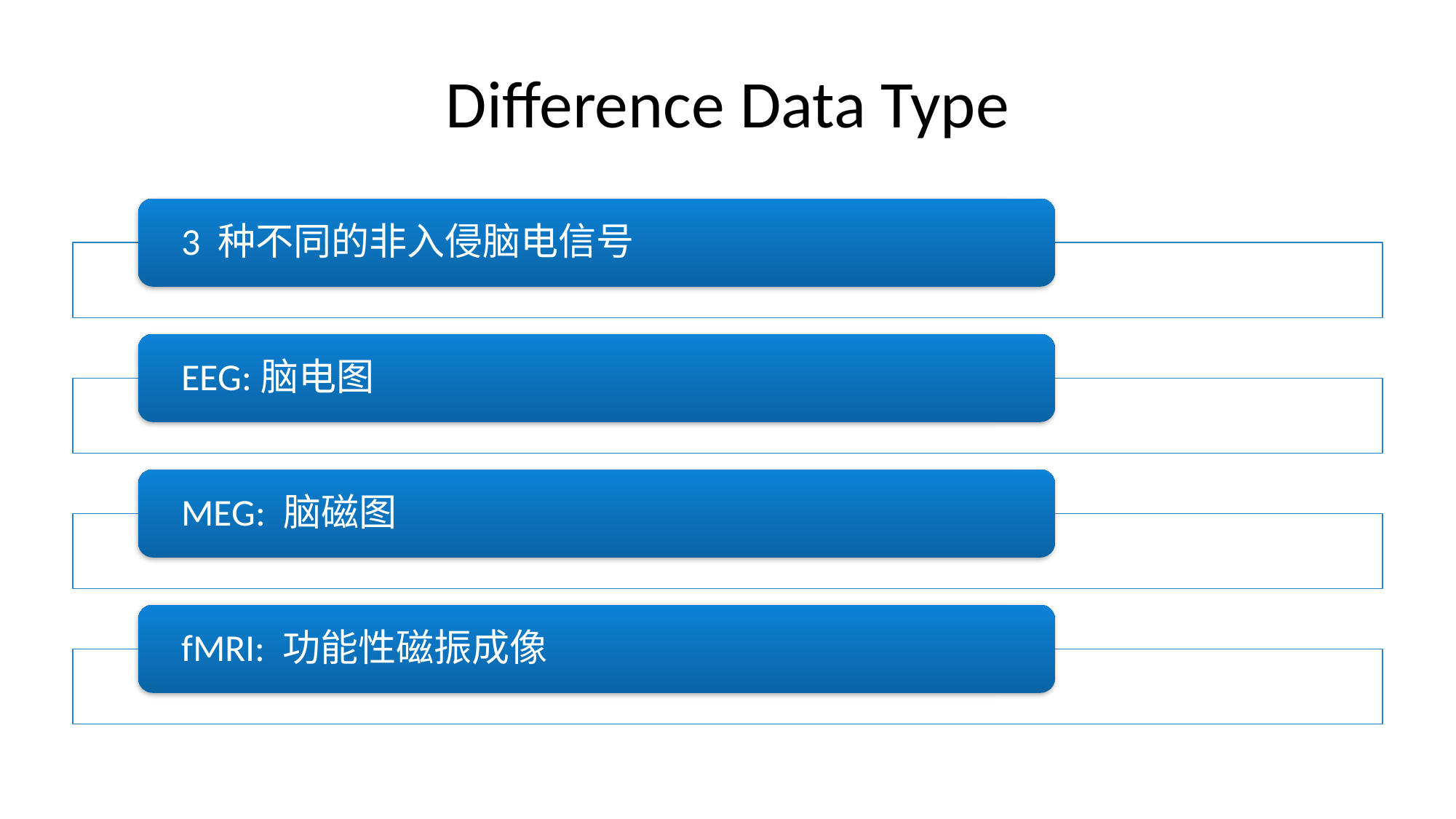

# Difference Data Type
3 种不同的非入侵脑电信号
EEG:脑电图
MEG: 脑磁图
fMRI: 功能性磁振成像